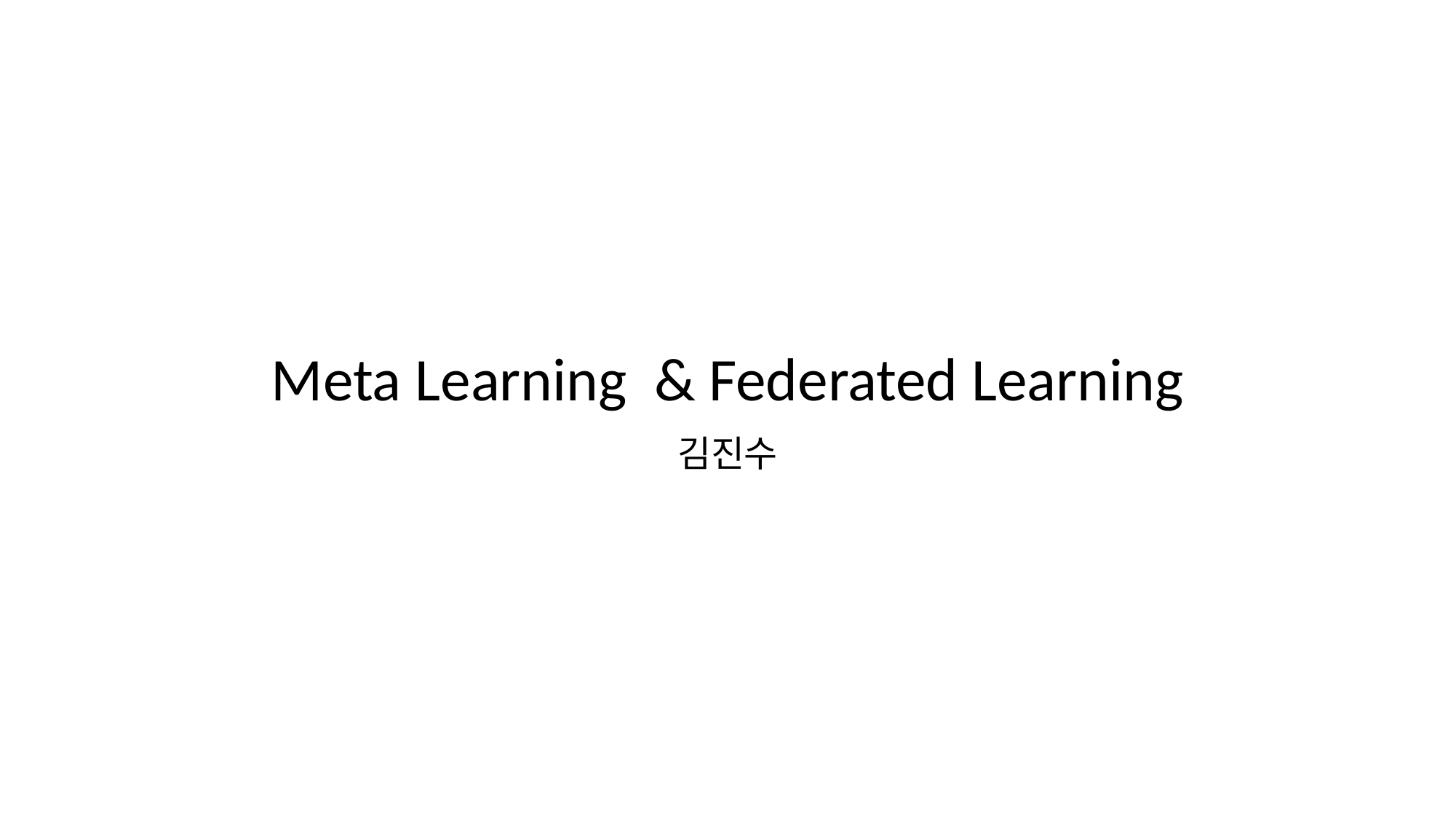

# Meta Learning  & Federated Learning
김진수